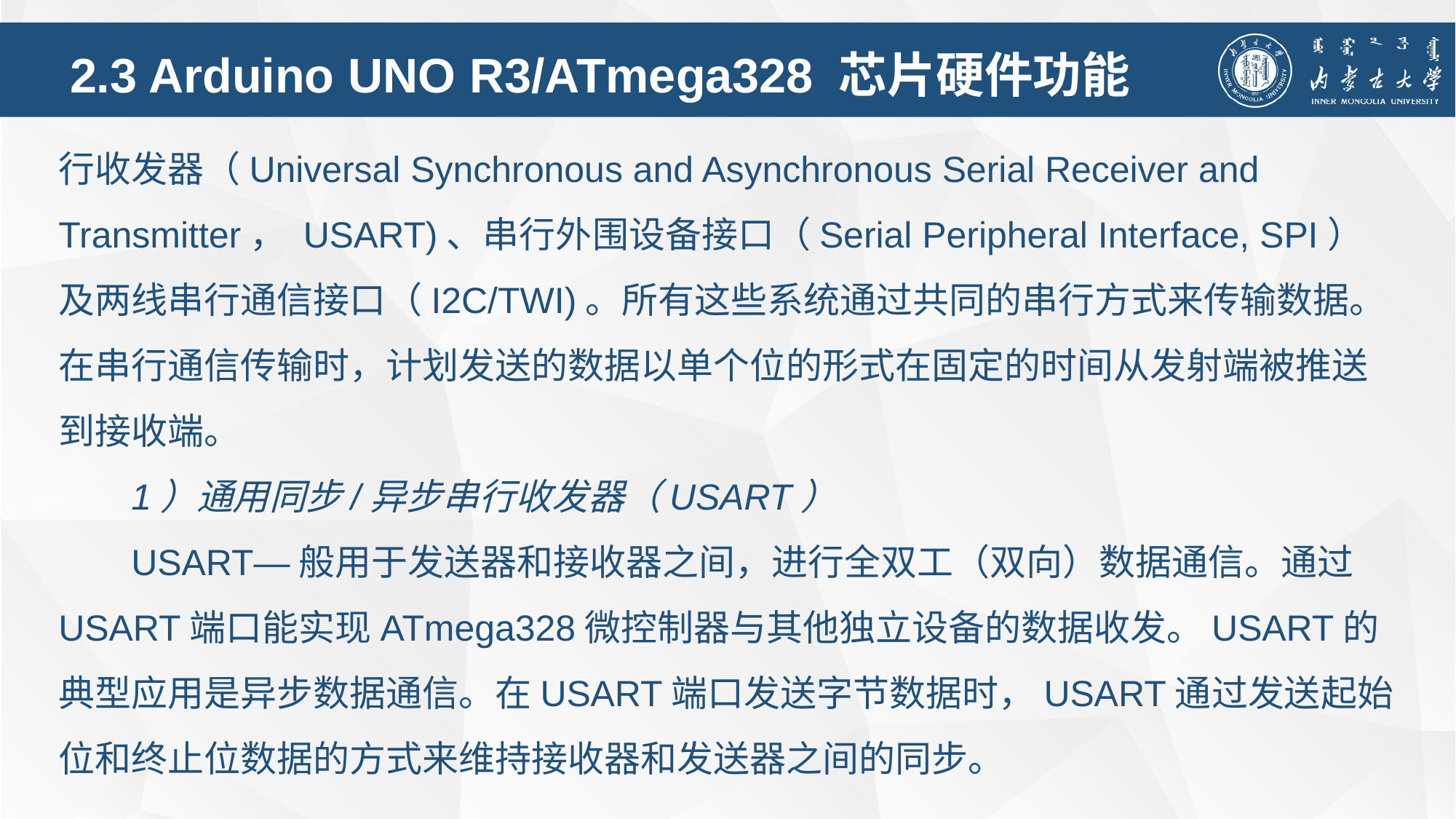

2.3 Arduino UNO R3/ATmega328 芯片硬件功能

行收发器（Universal Synchronous and Asynchronous Serial Receiver and Transmitter， USART)、串行外围设备接口（Serial Peripheral Interface, SPI）及两线串行通信接口（I2C/TWI)。所有这些系统通过共同的串行方式来传输数据。在串行通信传输时，计划发送的数据以单个位的形式在固定的时间从发射端被推送到接收端。
1）通用同步/异步串行收发器（USART）
USART—般用于发送器和接收器之间，进行全双工（双向）数据通信。通过USART端口能实现ATmega328微控制器与其他独立设备的数据收发。USART的典型应用是异步数据通信。在USART端口发送字节数据时，USART通过发送起始位和终止位数据的方式来维持接收器和发送器之间的同步。